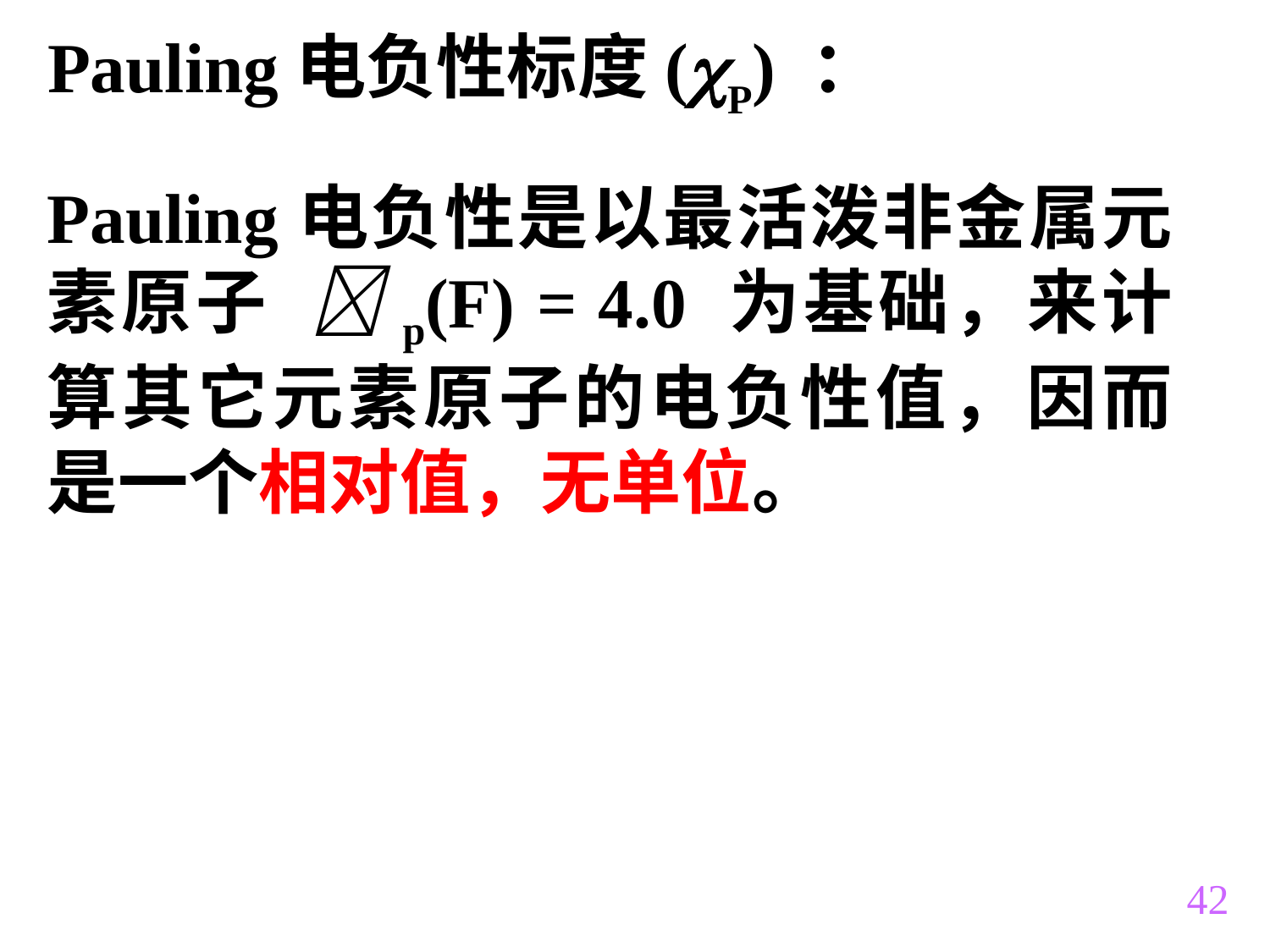

Pauling电负性标度(χP) ：
Pauling电负性是以最活泼非金属元素原子  χp(F) = 4.0 为基础，来计算其它元素原子的电负性值，因而是一个相对值，无单位。